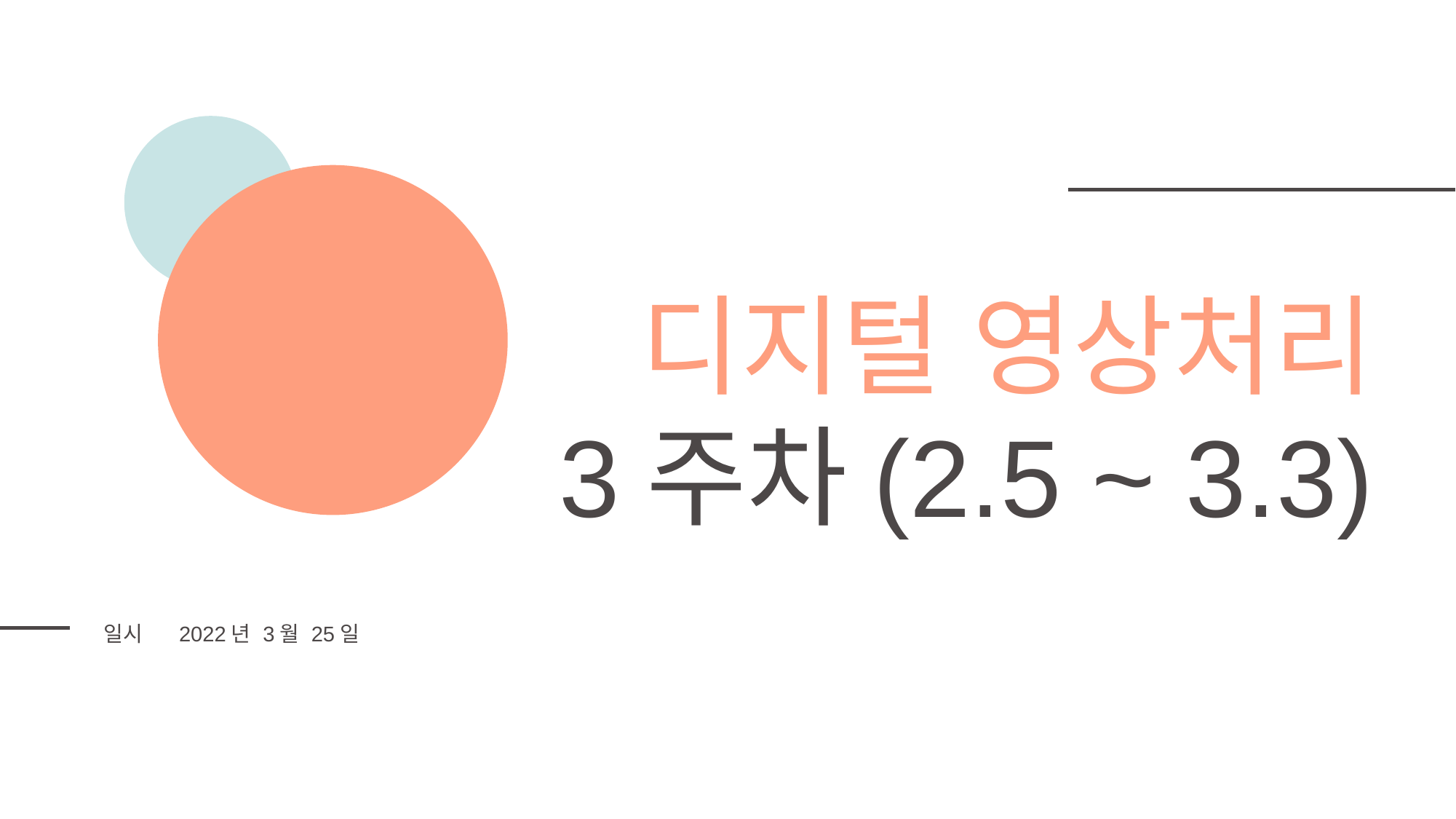

디지털 영상처리
3주차(2.5 ~ 3.3)
| 일시 | 2022년 3월 25일 |
| --- | --- |